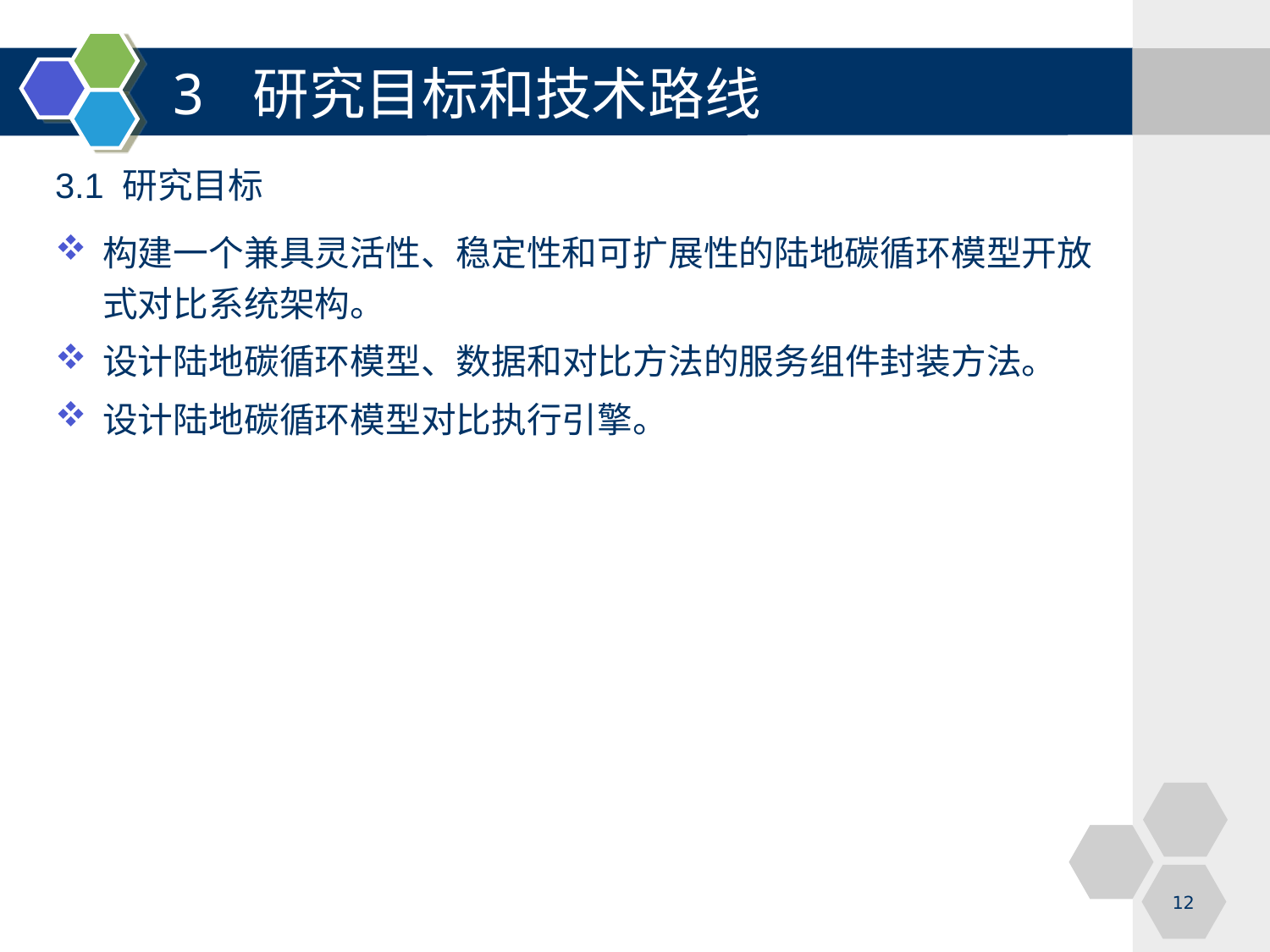

3 研究目标和技术路线
3.1 研究目标
构建一个兼具灵活性、稳定性和可扩展性的陆地碳循环模型开放式对比系统架构。
设计陆地碳循环模型、数据和对比方法的服务组件封装方法。
设计陆地碳循环模型对比执行引擎。
12